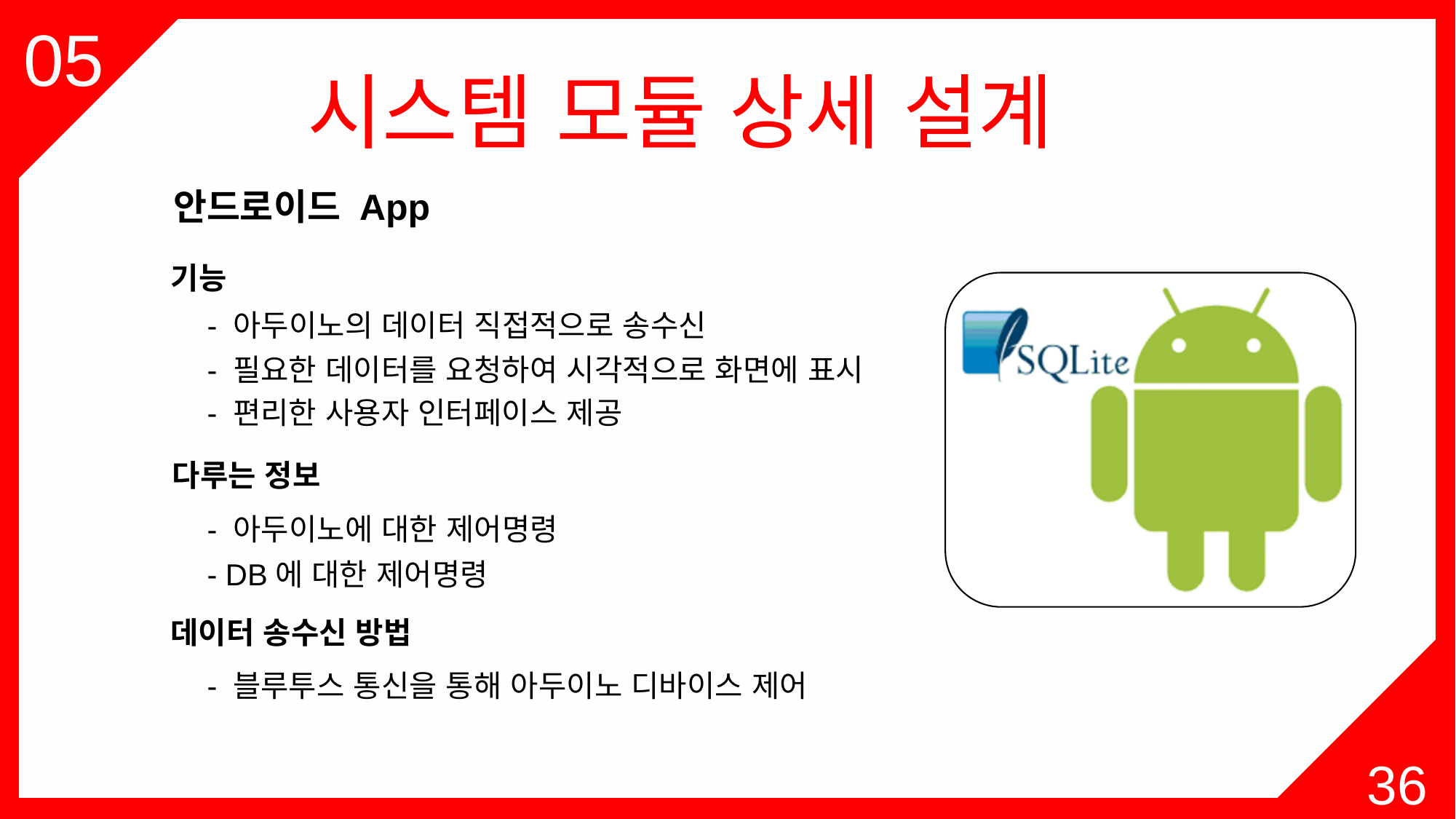

05
03
시스템 모듈 상세 설계

안드로이드 App
기능

- 아두이노의 데이터 직접적으로 송수신
- 필요한 데이터를 요청하여 시각적으로 화면에 표시
- 편리한 사용자 인터페이스 제공
다루는 정보
- 아두이노에 대한 제어명령
- DB에 대한 제어명령
데이터 송수신 방법

- 블루투스 통신을 통해 아두이노 디바이스 제어
36